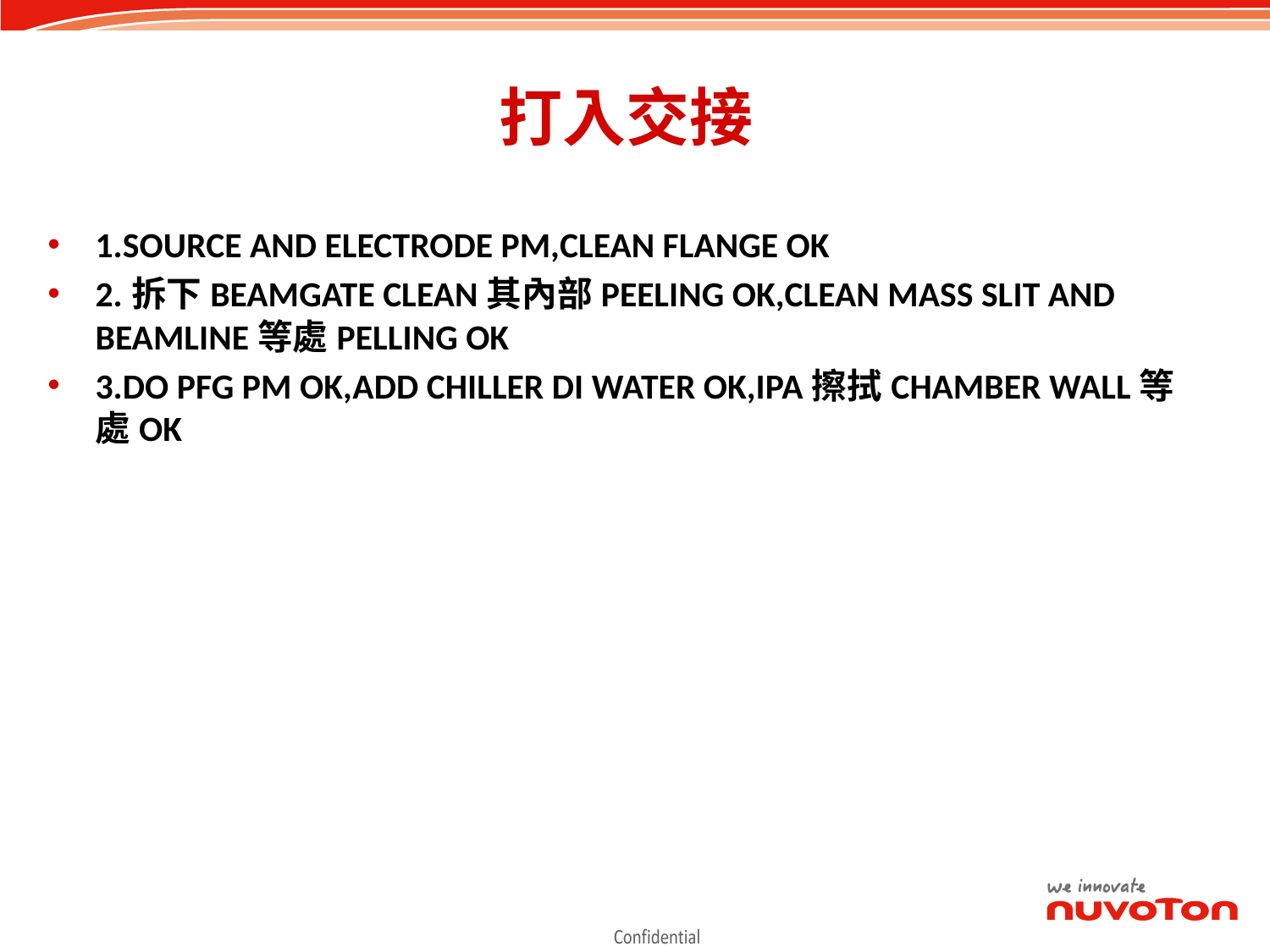

# 打入交接
1.SOURCE AND ELECTRODE PM,CLEAN FLANGE OK
2.拆下BEAMGATE CLEAN其內部PEELING OK,CLEAN MASS SLIT AND BEAMLINE等處PELLING OK
3.DO PFG PM OK,ADD CHILLER DI WATER OK,IPA擦拭CHAMBER WALL等處OK